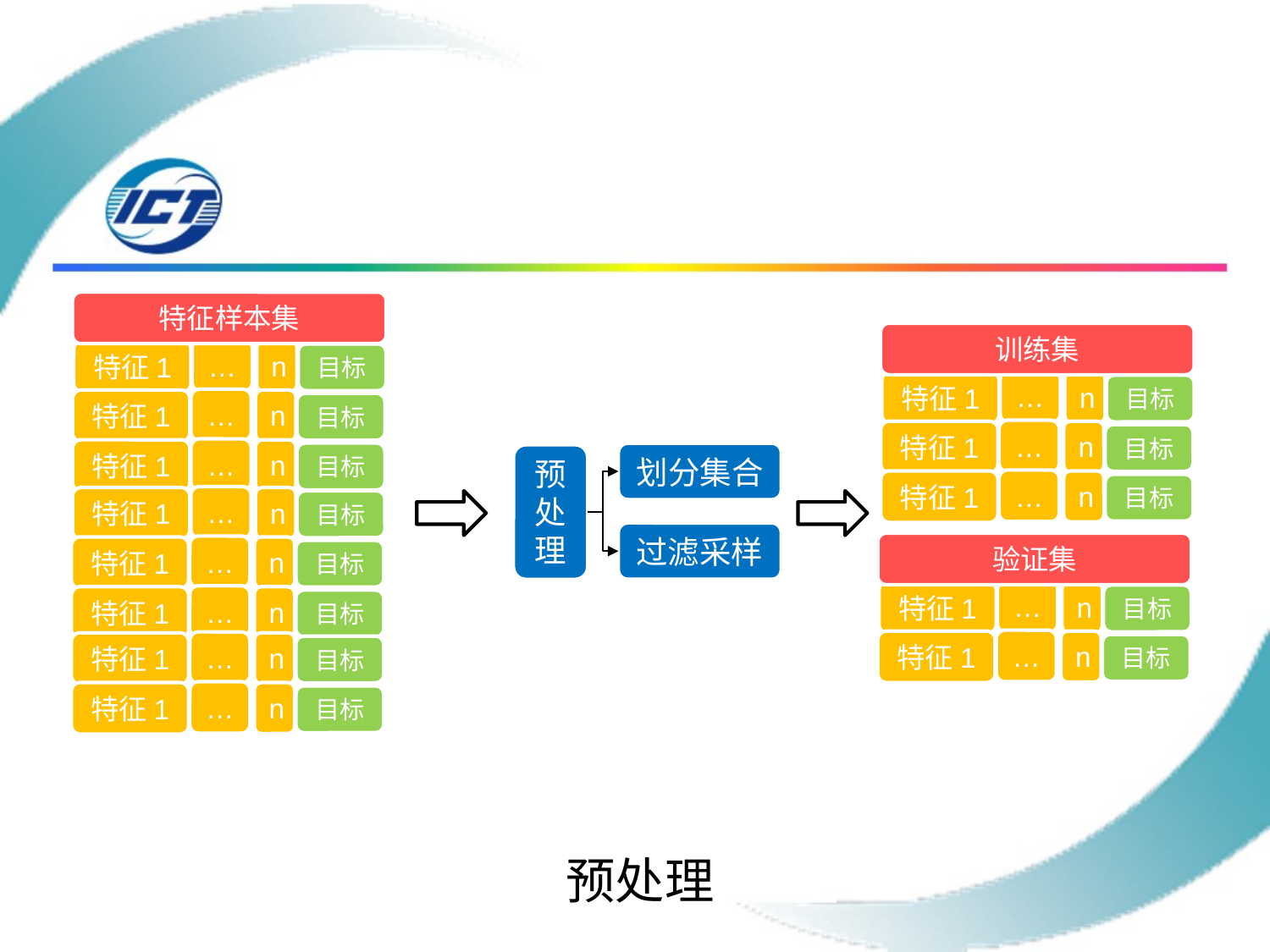

特征样本集
训练集
…
特征1
n
目标
…
特征1
n
目标
…
特征1
n
目标
…
特征1
n
目标
…
特征1
n
目标
划分集合
预处理
…
特征1
n
目标
…
特征1
n

目标
过滤采样
验证集
…
特征1
n
目标
…
特征1
n
目标
…
特征1
n
目标
…
特征1
n
…
特征1
n
目标
目标
…
特征1
n
目标
预处理